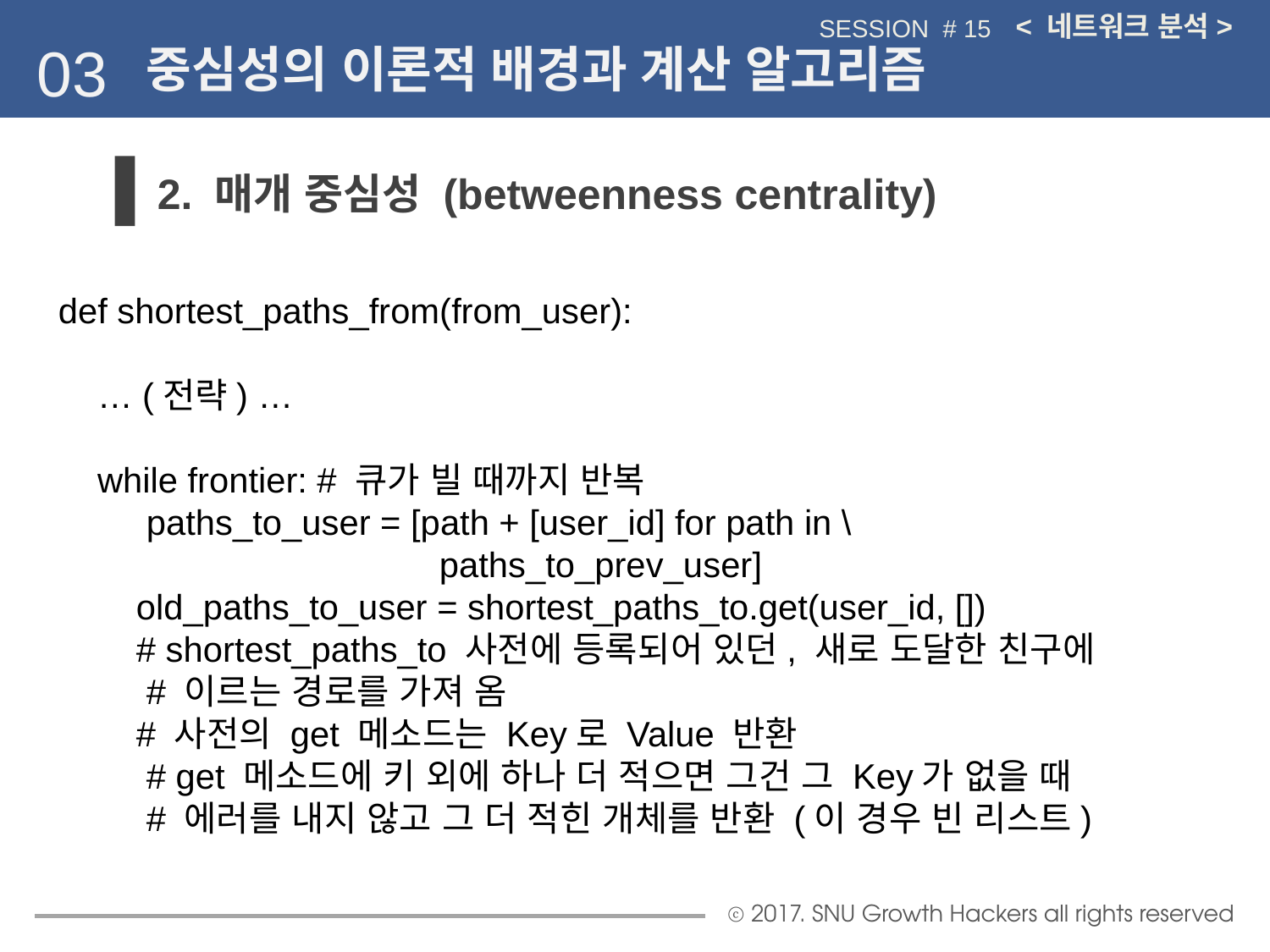

< 네트워크 분석>
SESSION  # 15
03
중심성의 이론적 배경과 계산 알고리즘

2. 매개 중심성 (betweenness centrality)
def shortest_paths_from(from_user):
    … (전략) …
    while frontier: # 큐가 빌 때까지 반복
        paths_to_user = [path + [user_id] for path in \
   			paths_to_prev_user]
        old_paths_to_user = shortest_paths_to.get(user_id, [])
        # shortest_paths_to 사전에 등록되어 있던, 새로 도달한 친구에
        # 이르는 경로를 가져 옴
        # 사전의 get 메소드는 Key로 Value 반환
        # get 메소드에 키 외에 하나 더 적으면 그건 그 Key가 없을 때
        # 에러를 내지 않고 그 더 적힌 개체를 반환 (이 경우 빈 리스트)
ⓒ 2017. SNU Growth Hackers all rights reserved